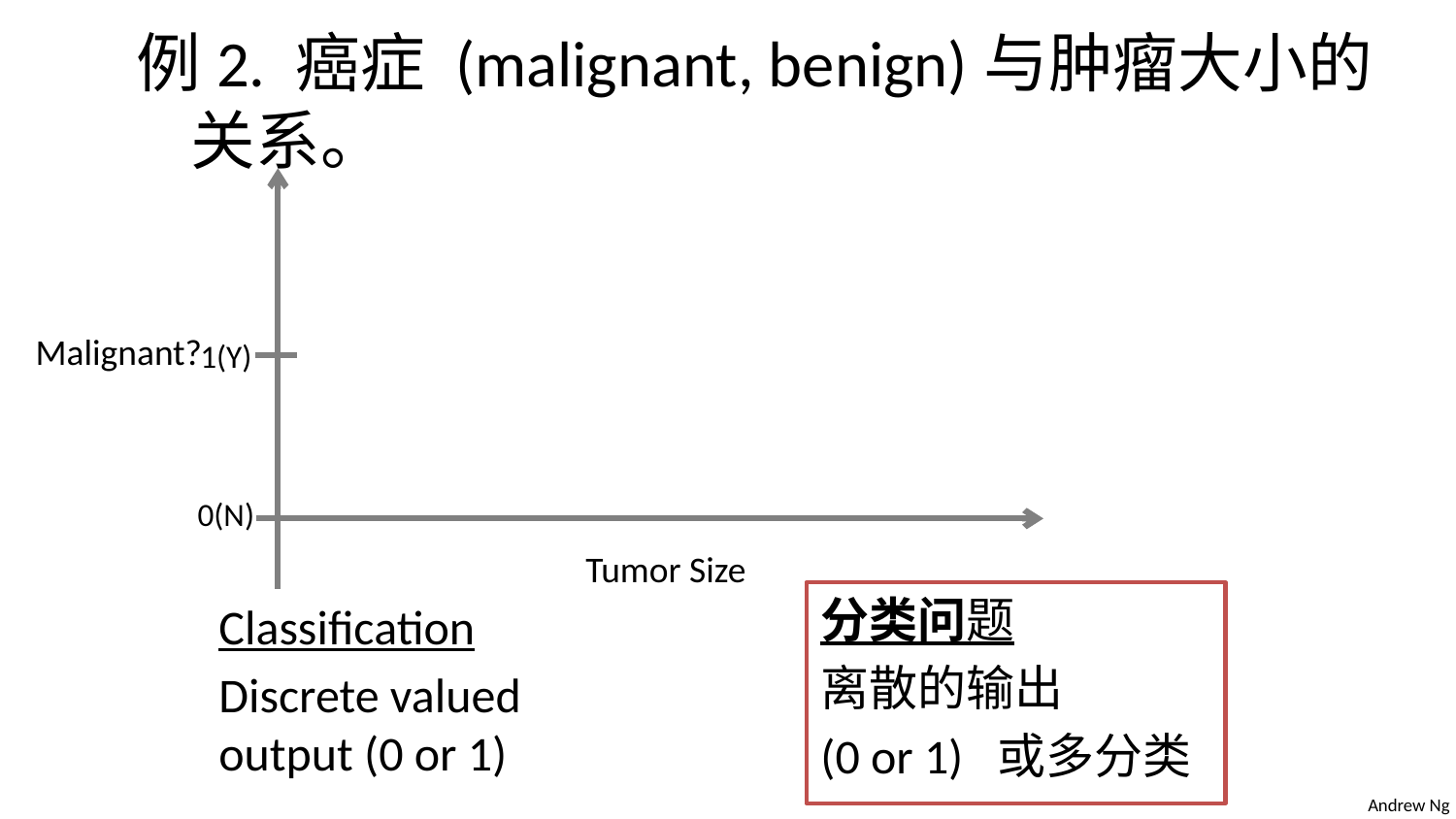

例2. 癌症 (malignant, benign)与肿瘤大小的关系。
Malignant?
1(Y)
0(N)
Tumor Size
分类问题
离散的输出
(0 or 1)  或多分类
Classification
Discrete valued output (0 or 1)